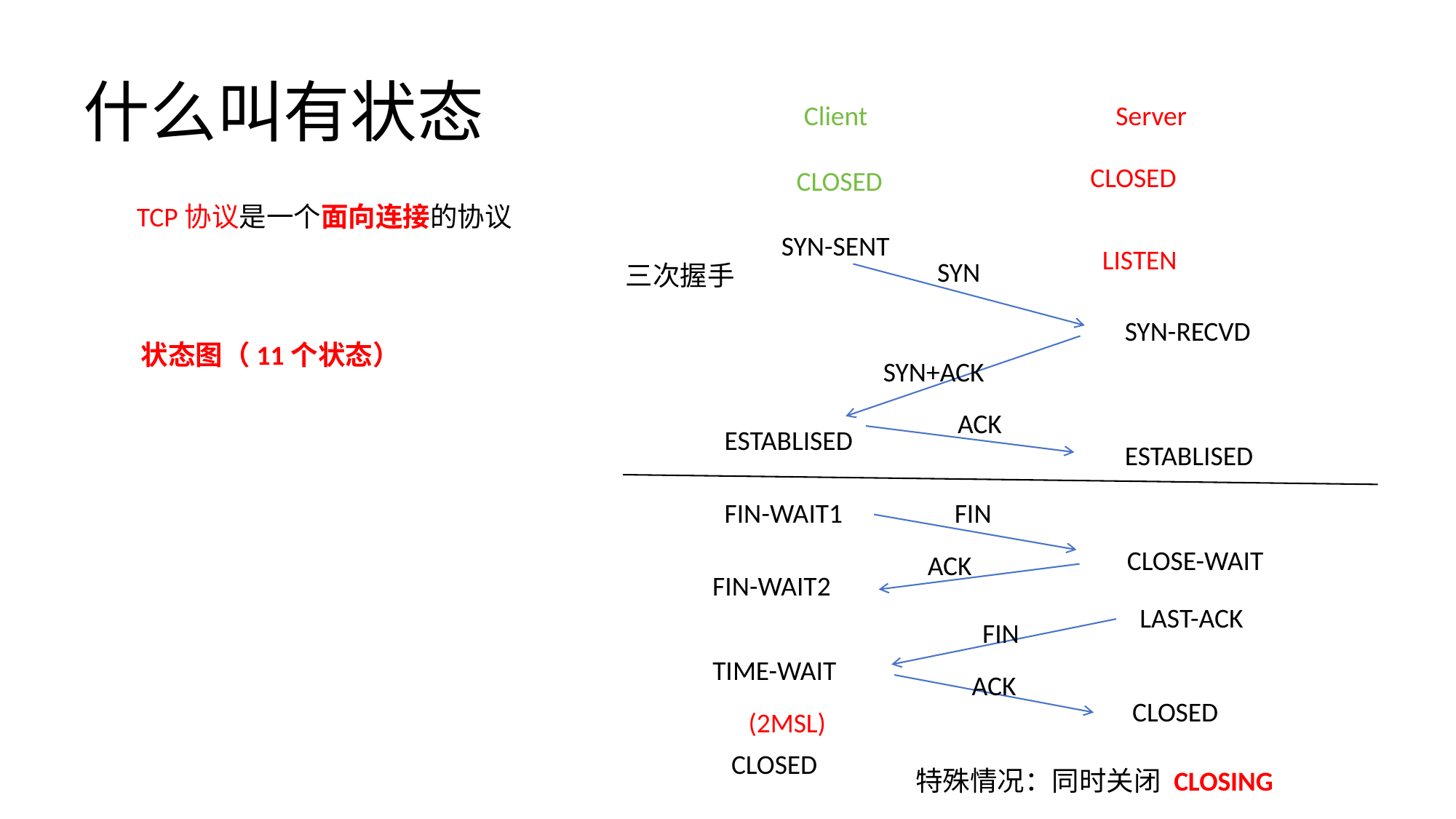

# 什么叫有状态
Client
Server
CLOSED
CLOSED
TCP协议是一个面向连接的协议
SYN-SENT
LISTEN
SYN
三次握手
SYN-RECVD
状态图（11个状态）
SYN+ACK
ACK
ESTABLISED
ESTABLISED
FIN-WAIT1
FIN
CLOSE-WAIT
ACK
FIN-WAIT2
LAST-ACK
FIN
TIME-WAIT
ACK
CLOSED
(2MSL)
CLOSED
特殊情况：同时关闭 CLOSING